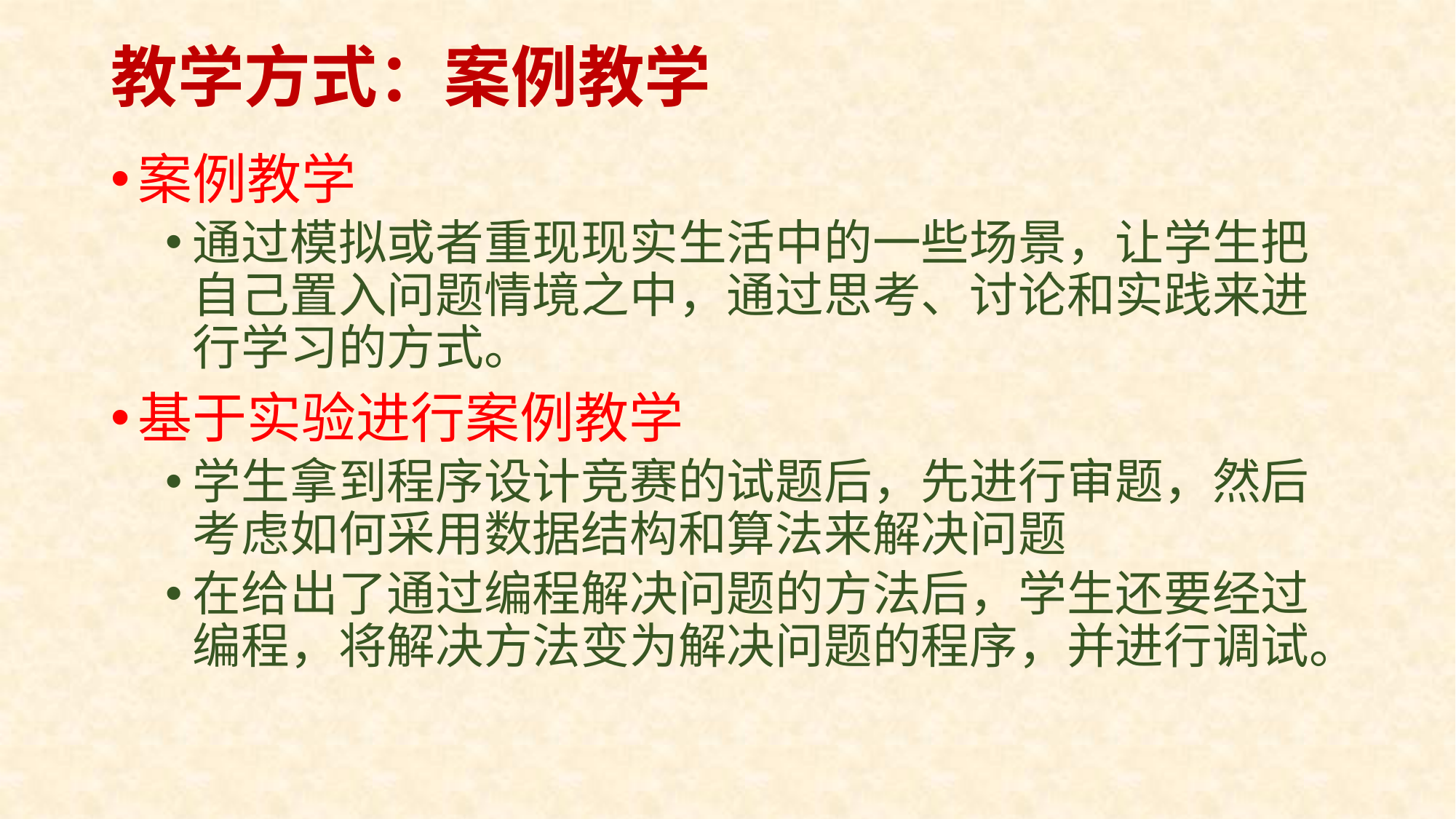

# 教学方式：案例教学
案例教学
通过模拟或者重现现实生活中的一些场景，让学生把自己置入问题情境之中，通过思考、讨论和实践来进行学习的方式。
基于实验进行案例教学
学生拿到程序设计竞赛的试题后，先进行审题，然后考虑如何采用数据结构和算法来解决问题
在给出了通过编程解决问题的方法后，学生还要经过编程，将解决方法变为解决问题的程序，并进行调试。